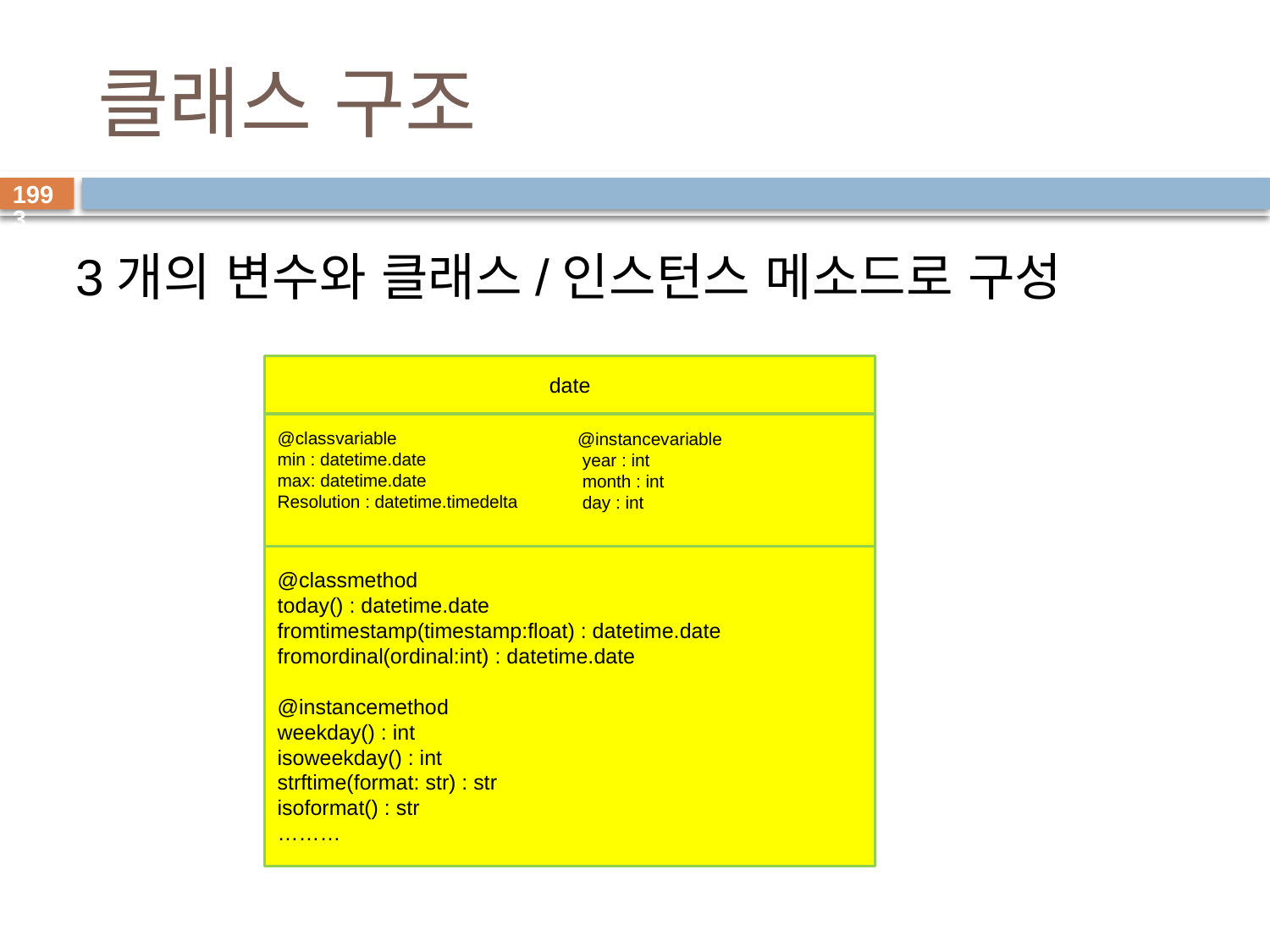

# 클래스 구조
1993
3개의 변수와 클래스/인스턴스 메소드로 구성
date
@classvariable
min : datetime.date
max: datetime.date
Resolution : datetime.timedelta

@classmethod
today() : datetime.date
fromtimestamp(timestamp:float) : datetime.date
fromordinal(ordinal:int) : datetime.date

@instancemethod
weekday() : int
isoweekday() : int
strftime(format: str) : str
isoformat() : str
………
@instancevariable
 year : int
 month : int
 day : int